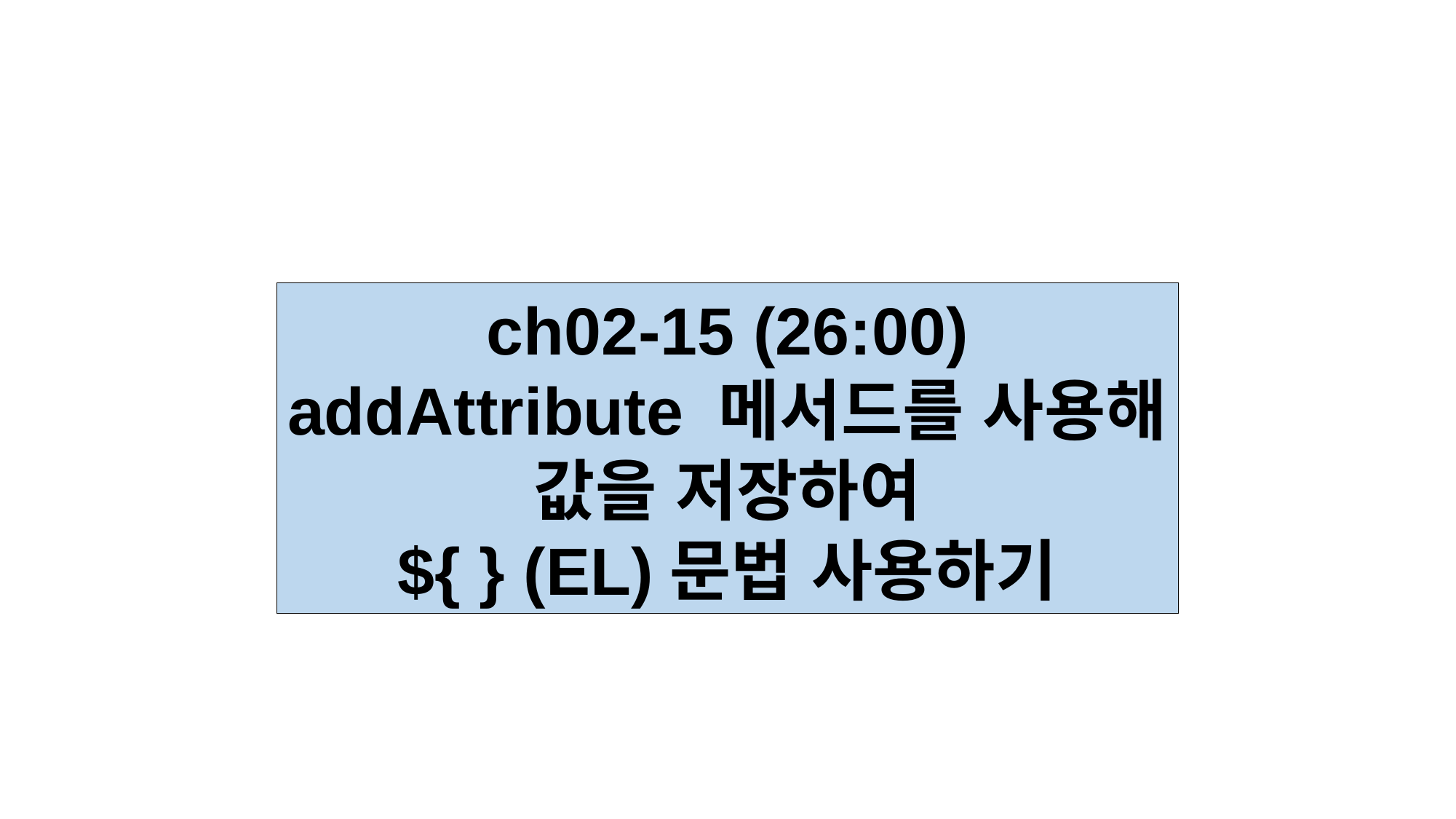

ch02-15 (26:00)
addAttribute 메서드를 사용해
값을 저장하여
${ } (EL)문법 사용하기